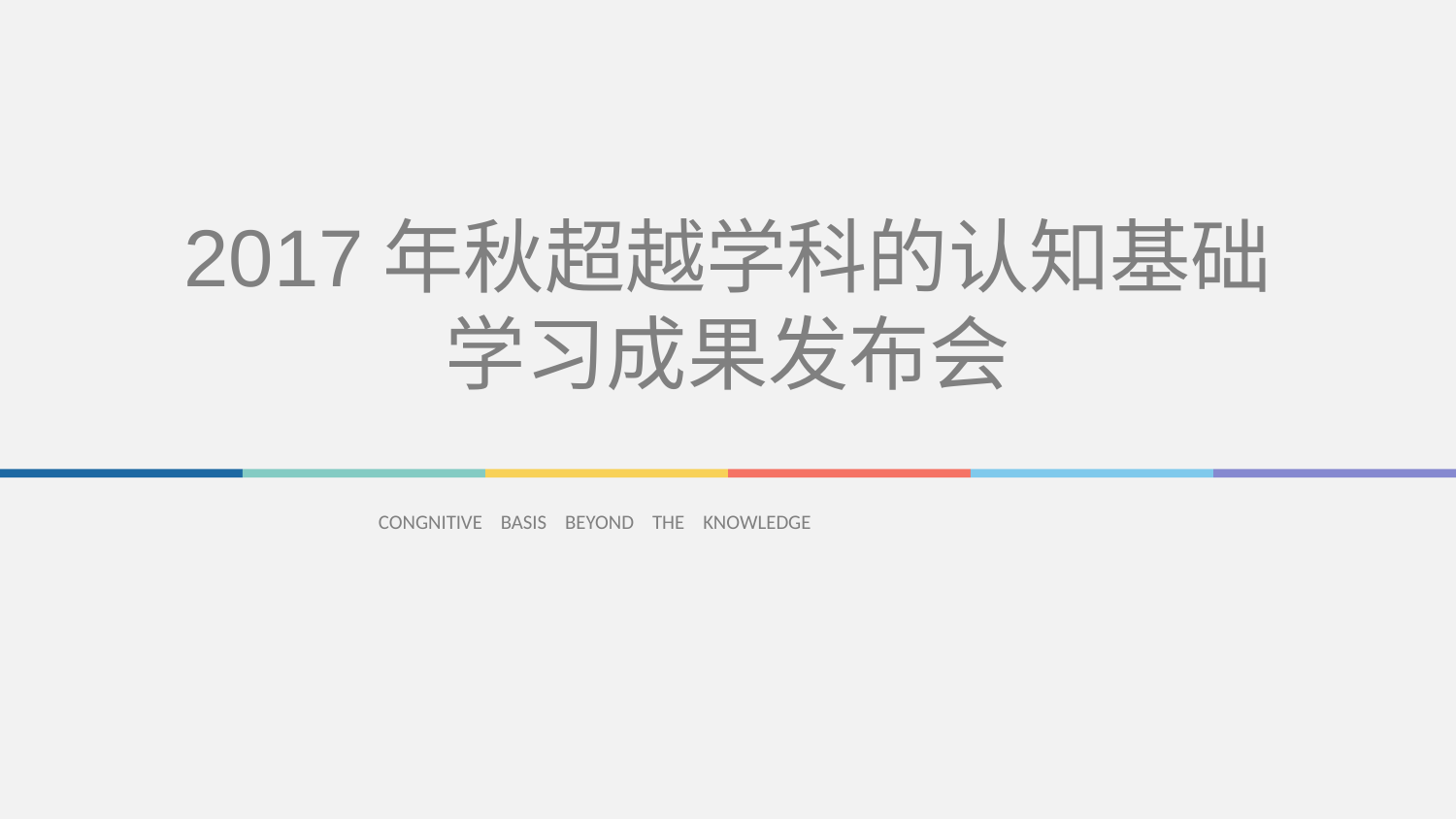

2017年秋超越学科的认知基础
学习成果发布会

CONGNITIVE    BASIS    BEYOND    THE    KNOWLEDGE